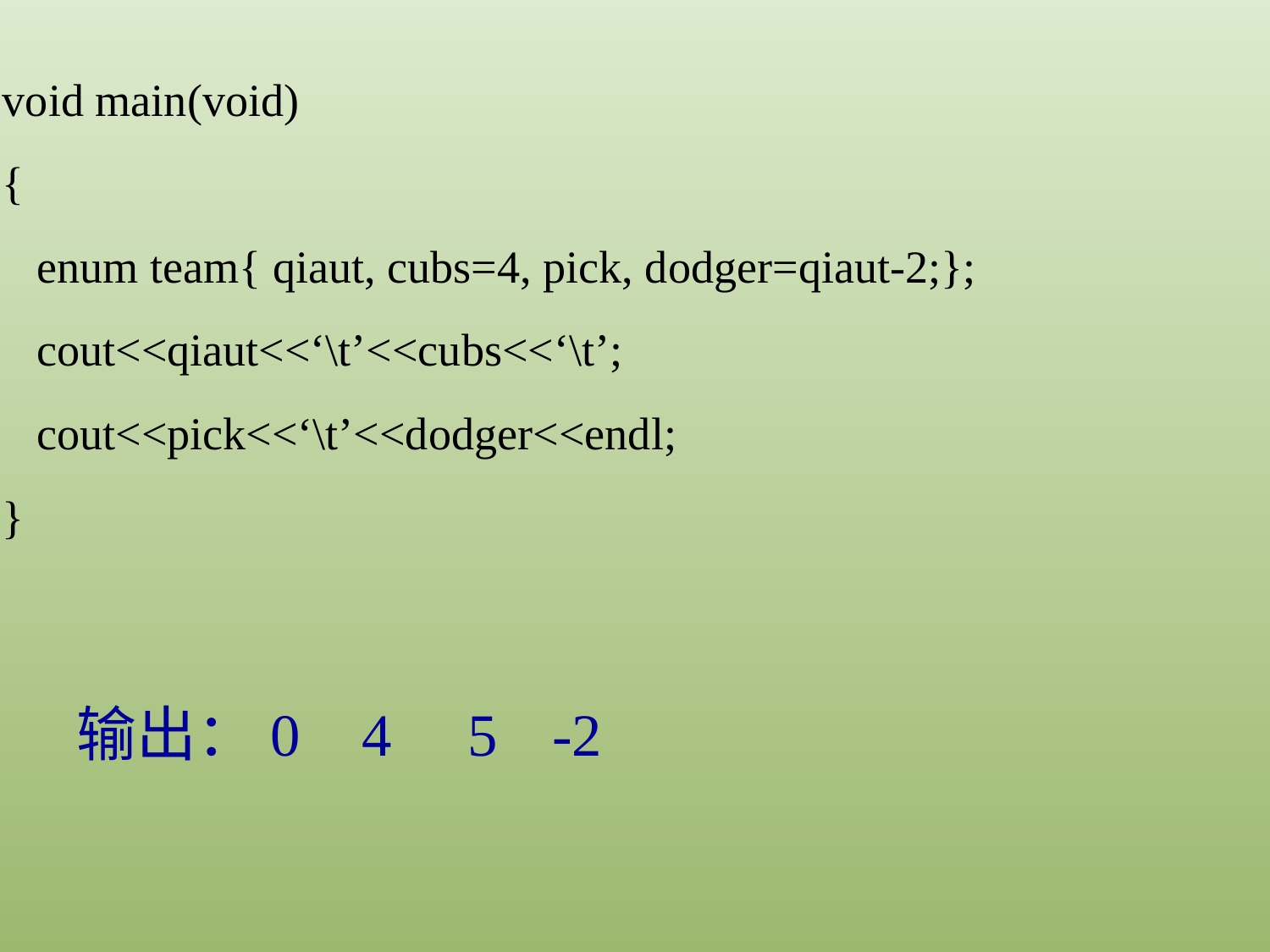

void main(void)
{
   enum team{ qiaut, cubs=4, pick, dodger=qiaut-2;};
   cout<<qiaut<<‘\t’<<cubs<<‘\t’;
   cout<<pick<<‘\t’<<dodger<<endl;
}
输出：0
4
5
-2
412